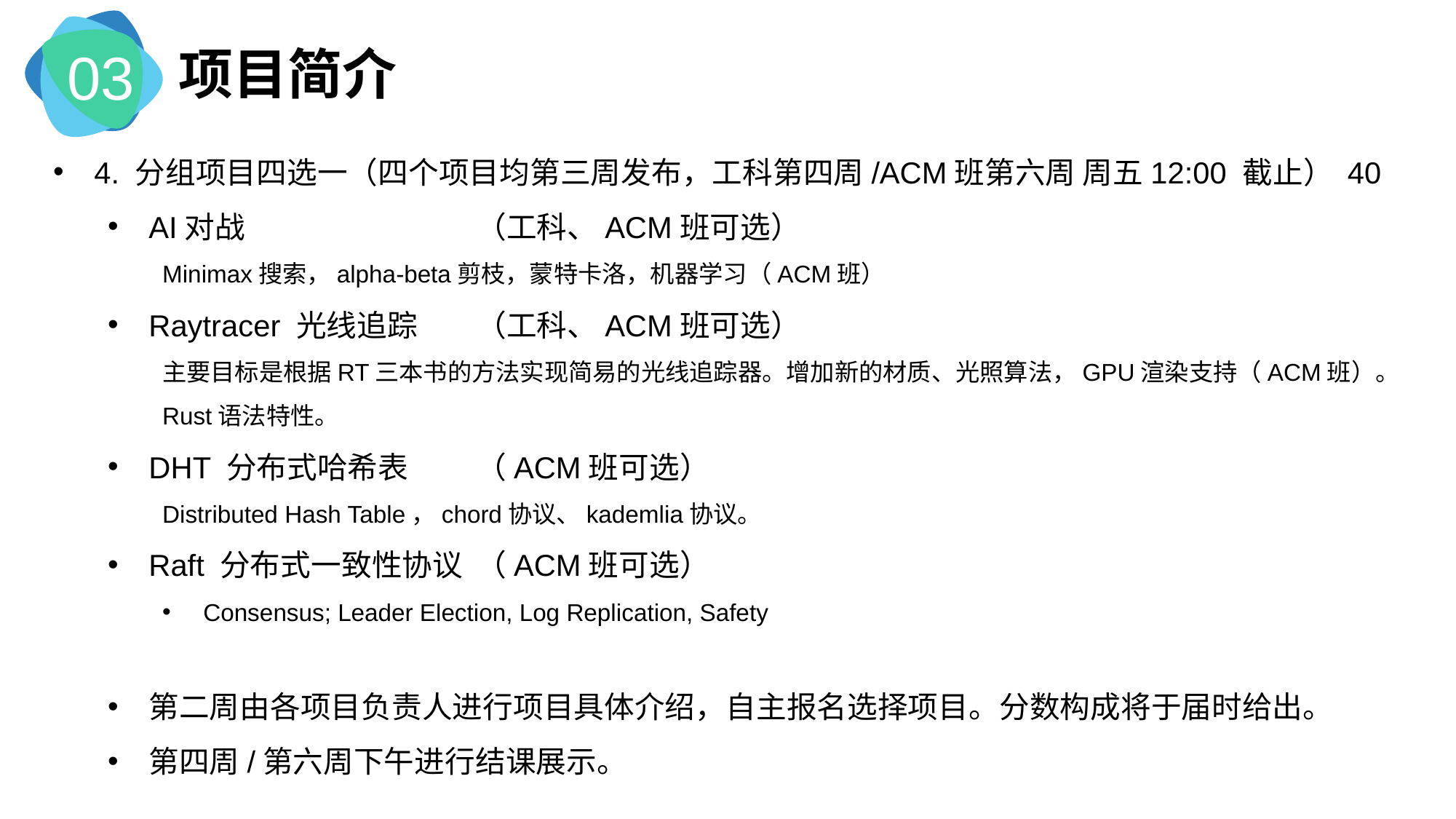

03
项目简介
4. 分组项目四选一（四个项目均第三周发布，工科第四周/ACM班第六周 周五12:00 截止） 40
AI对战			（工科、ACM班可选）
Minimax搜索，alpha-beta剪枝，蒙特卡洛，机器学习（ACM班）
Raytracer 光线追踪	（工科、ACM班可选）
主要目标是根据RT三本书的方法实现简易的光线追踪器。增加新的材质、光照算法，GPU渲染支持（ACM班）。Rust语法特性。
DHT 分布式哈希表	（ACM班可选）
Distributed Hash Table，chord协议、kademlia协议。
Raft 分布式一致性协议	（ACM班可选）
Consensus; Leader Election, Log Replication, Safety

第二周由各项目负责人进行项目具体介绍，自主报名选择项目。分数构成将于届时给出。
第四周/第六周下午进行结课展示。